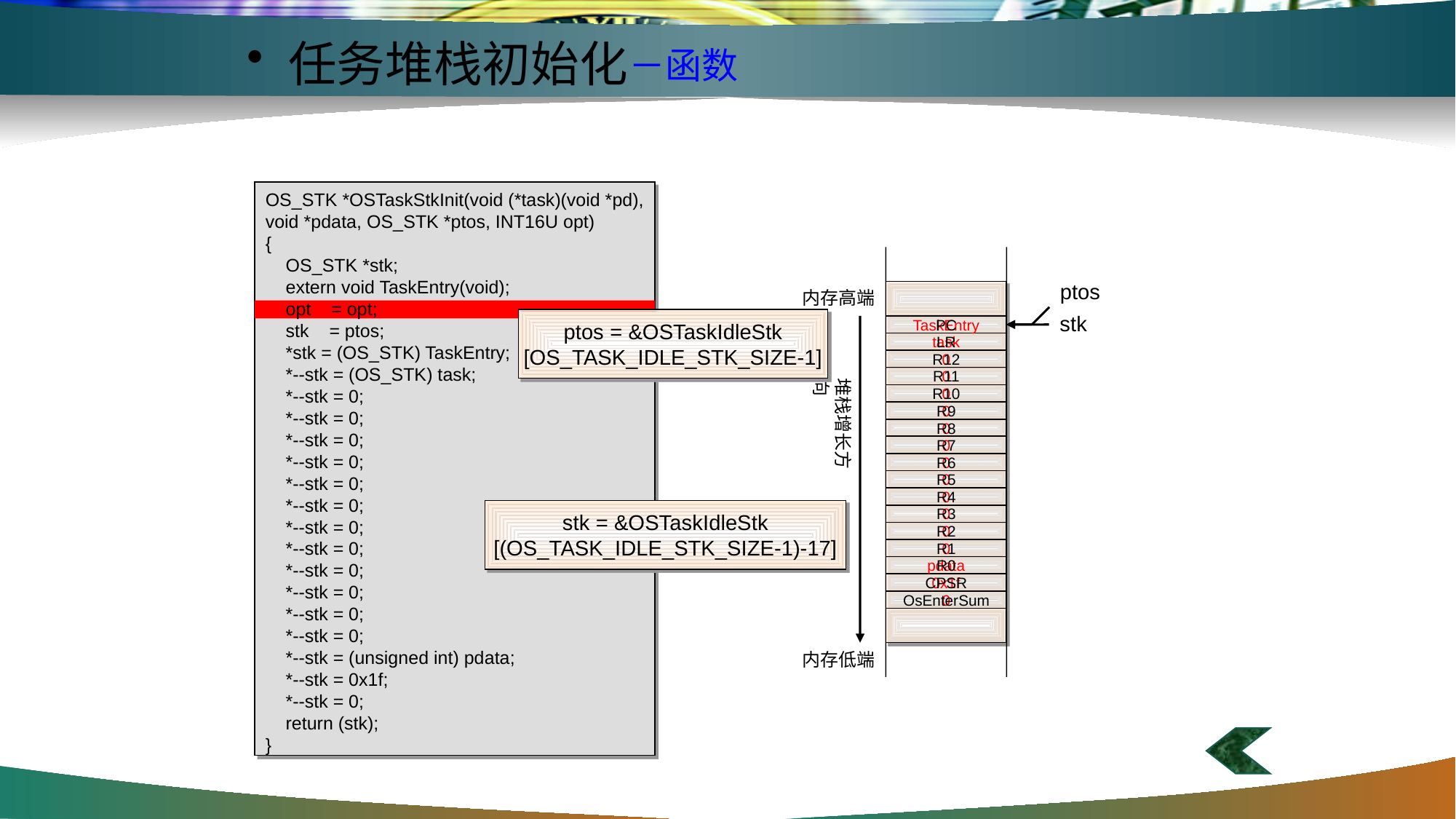

#
任务堆栈初始化
－函数

OS_STK *OSTaskStkInit(void (*task)(void *pd),
void *pdata, OS_STK *ptos, INT16U opt)
{
    OS_STK *stk;
    extern void TaskEntry(void);
    opt    = opt;
    stk    = ptos;
    *stk = (OS_STK) TaskEntry;
    *--stk = (OS_STK) task;
    *--stk = 0;
    *--stk = 0;
    *--stk = 0;
    *--stk = 0;
    *--stk = 0;
    *--stk = 0;
    *--stk = 0;
    *--stk = 0;
    *--stk = 0;
    *--stk = 0;
    *--stk = 0;
    *--stk = 0;
    *--stk = (unsigned int) pdata;
    *--stk = 0x1f;
    *--stk = 0;
    return (stk);
}

内存高端

堆栈增长方向
内存低端

ptos

stk

ptos = &OSTaskIdleStk
[OS_TASK_IDLE_STK_SIZE-1]
TaskEntry
PC
task
LR
0
R12
0
R11
0
R10
0
R9
0
R8
0
R7
0
R6
0
R5
0
R4
stk = &OSTaskIdleStk
[(OS_TASK_IDLE_STK_SIZE-1)-17]
0
R3
0
R2
0
R1
pdata
R0
0x1f
CPSR
0
OsEnterSum